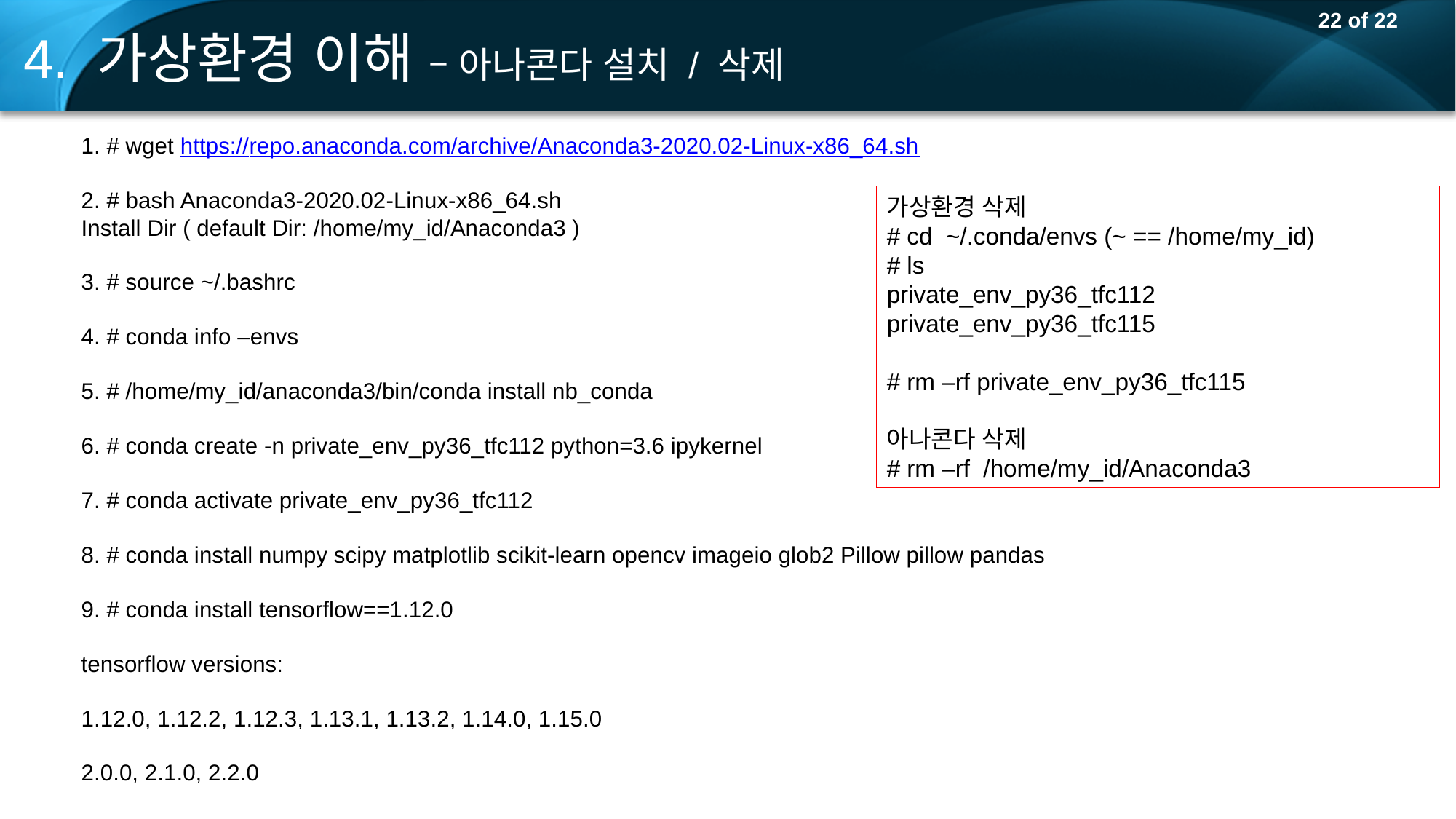

4. 가상환경 이해 – 아나콘다 설치 / 삭제
1. # wget https://repo.anaconda.com/archive/Anaconda3-2020.02-Linux-x86_64.sh

2. # bash Anaconda3-2020.02-Linux-x86_64.sh
Install Dir ( default Dir: /home/my_id/Anaconda3 )

3. # source ~/.bashrc

4. # conda info –envs

5. # /home/my_id/anaconda3/bin/conda install nb_conda

6. # conda create -n private_env_py36_tfc112 python=3.6 ipykernel

7. # conda activate private_env_py36_tfc112

8. # conda install numpy scipy matplotlib scikit-learn opencv imageio glob2 Pillow pillow pandas

9. # conda install tensorflow==1.12.0

tensorflow versions:

1.12.0, 1.12.2, 1.12.3, 1.13.1, 1.13.2, 1.14.0, 1.15.0

2.0.0, 2.1.0, 2.2.0
가상환경 삭제
# cd  ~/.conda/envs (~ == /home/my_id)
# ls
private_env_py36_tfc112  private_env_py36_tfc115

# rm –rf private_env_py36_tfc115

아나콘다 삭제
# rm –rf  /home/my_id/Anaconda3